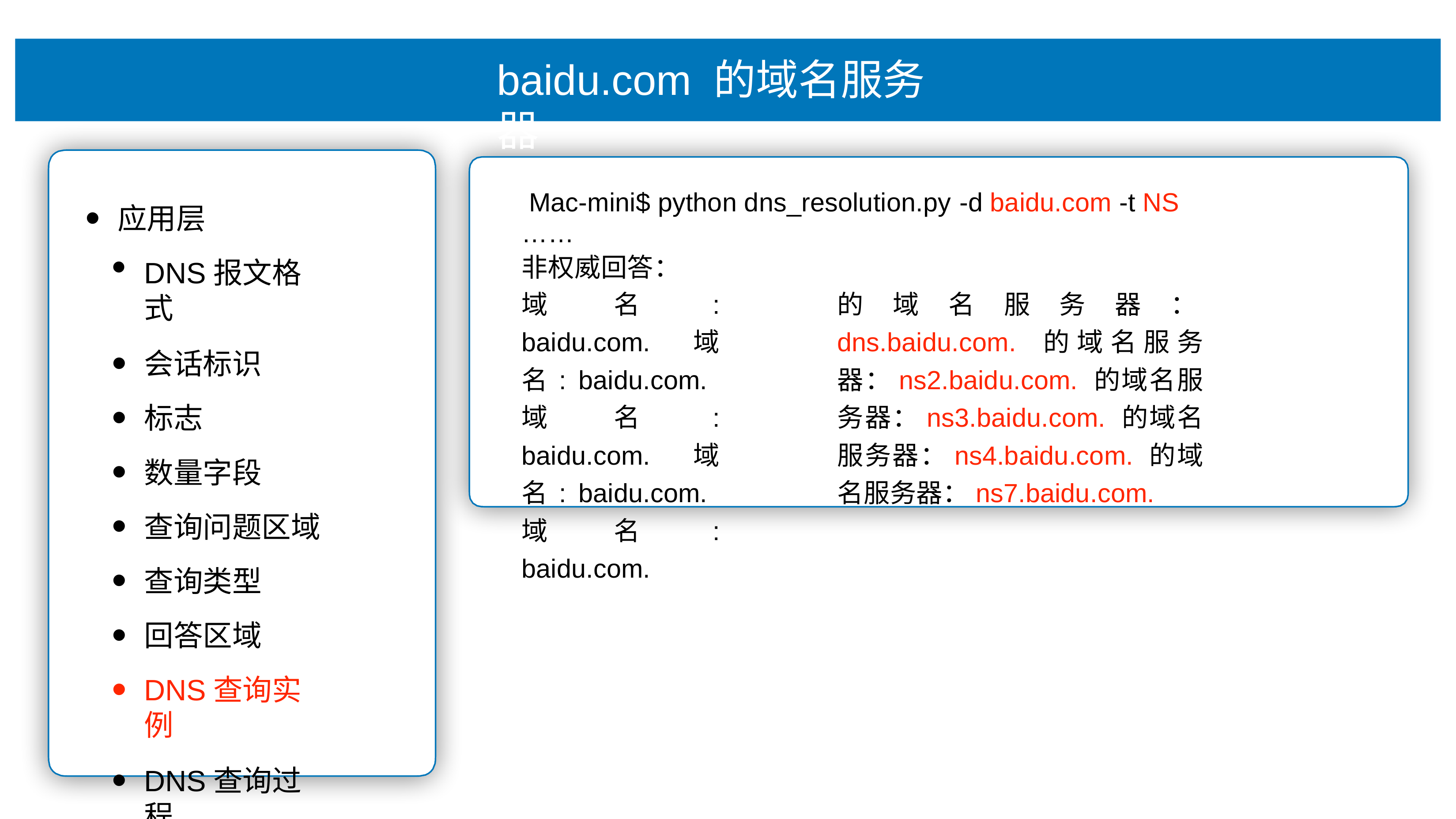

# baidu.com 的域名服务器

Mac-mini$ python dns_resolution.py -d baidu.com -t NS
……
⾮权威回答：
应⽤层
DNS报⽂格式
会话标识
标志
数量字段
查询问题区域
查询类型
回答区域
DNS查询实例
DNS查询过程
域名: baidu.com.  域名: baidu.com.  域名: baidu.com.  域名: baidu.com.  域名: baidu.com.
的域名服务器：dns.baidu.com. 的域名服务器：ns2.baidu.com. 的域名服务器：ns3.baidu.com. 的域名服务器：ns4.baidu.com. 的域名服务器：ns7.baidu.com.